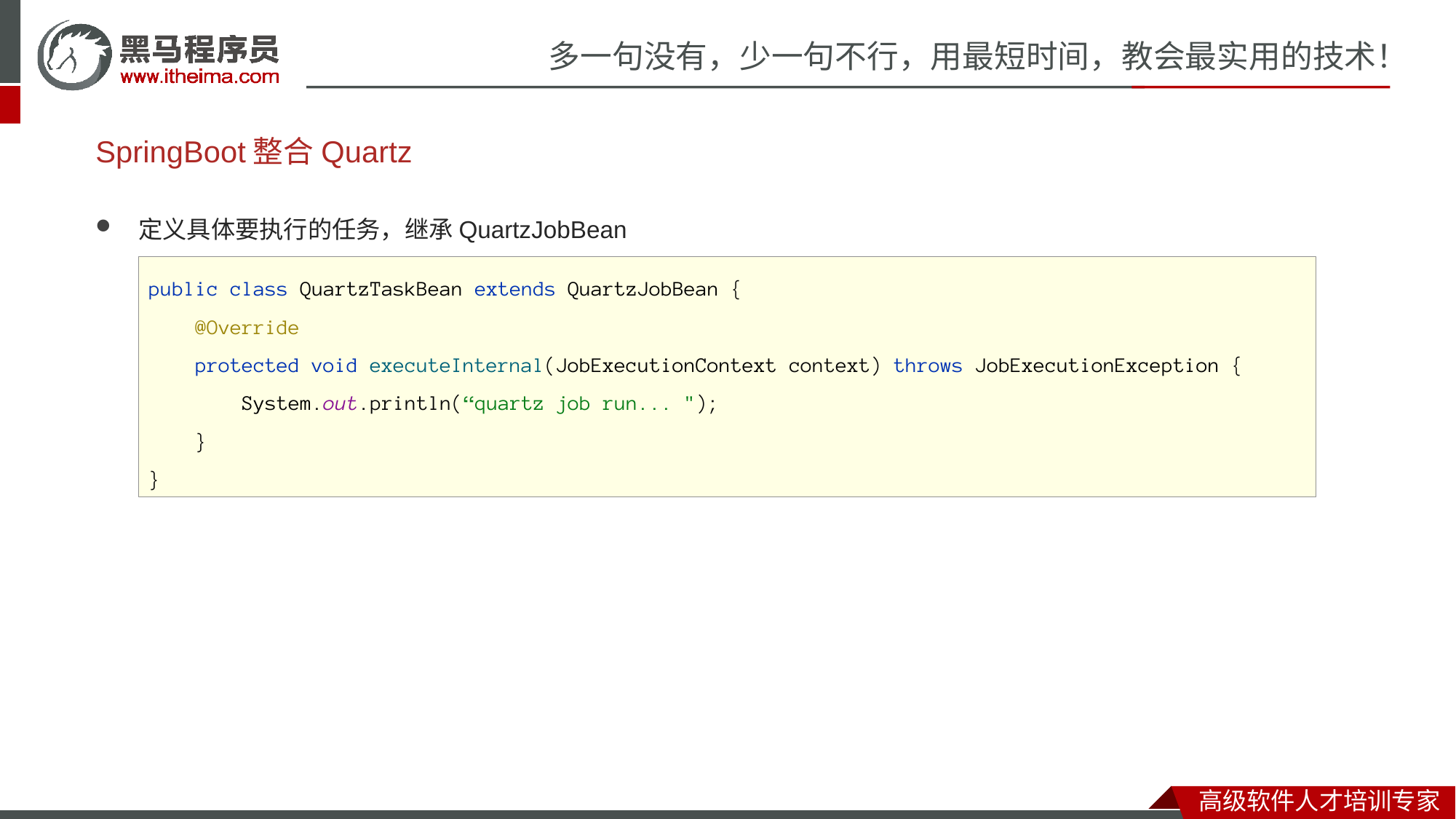

# SpringBoot整合Quartz
定义具体要执行的任务，继承QuartzJobBean
public class QuartzTaskBean extends QuartzJobBean {
    @Override
    protected void executeInternal(JobExecutionContext context) throws JobExecutionException {
        System.out.println(“quartz job run... ");
    }
}